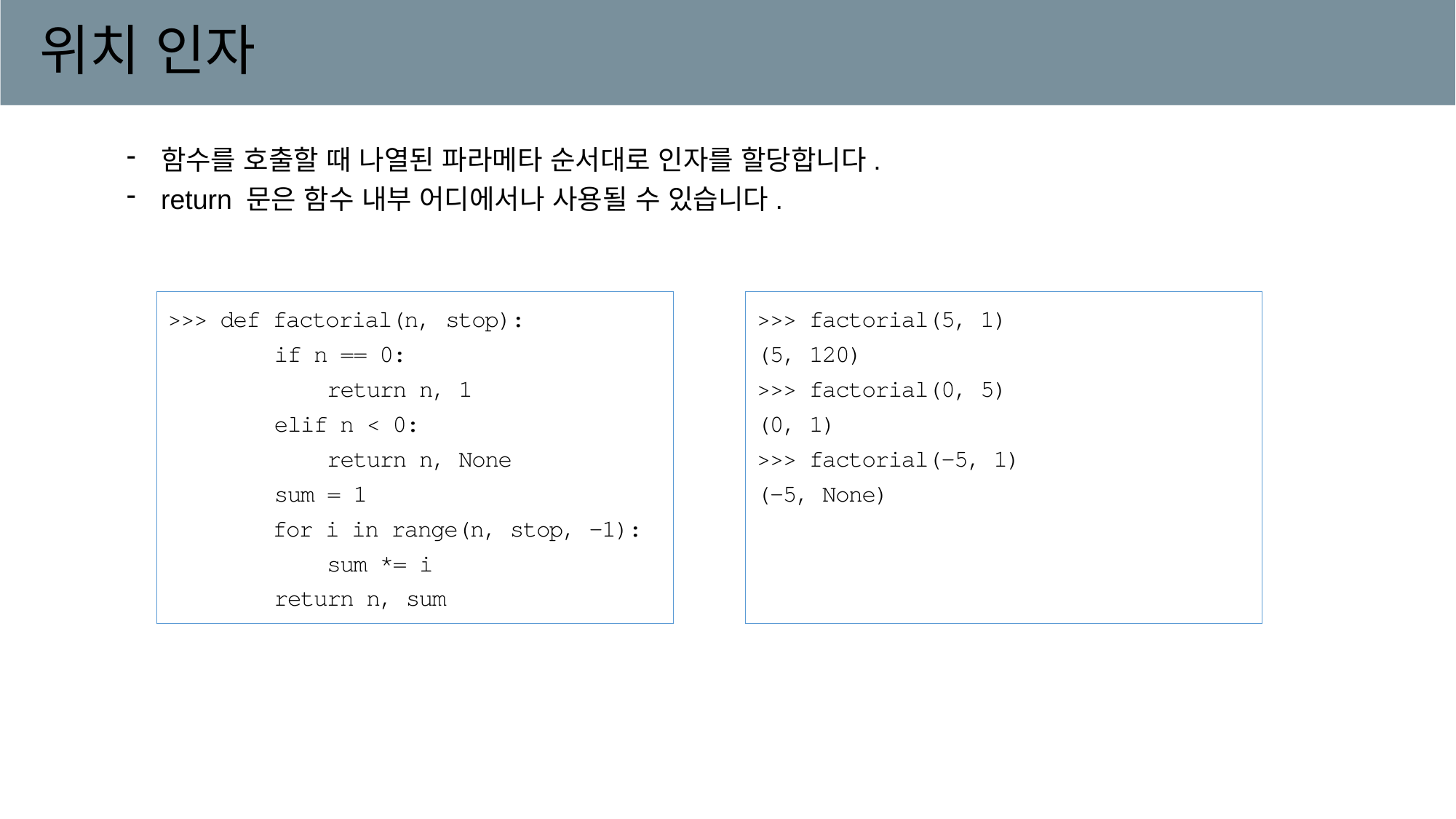

# 위치 인자
함수를 호출할 때 나열된 파라메타 순서대로 인자를 할당합니다.
return 문은 함수 내부 어디에서나 사용될 수 있습니다.
>>> def factorial(n, stop):
        if n == 0:
            return n, 1
        elif n < 0:
            return n, None
        sum = 1
        for i in range(n, stop, -1):
            sum *= i
        return n, sum
>>> factorial(5, 1)
(5, 120)
>>> factorial(0, 5)
(0, 1)
>>> factorial(-5, 1)
(-5, None)